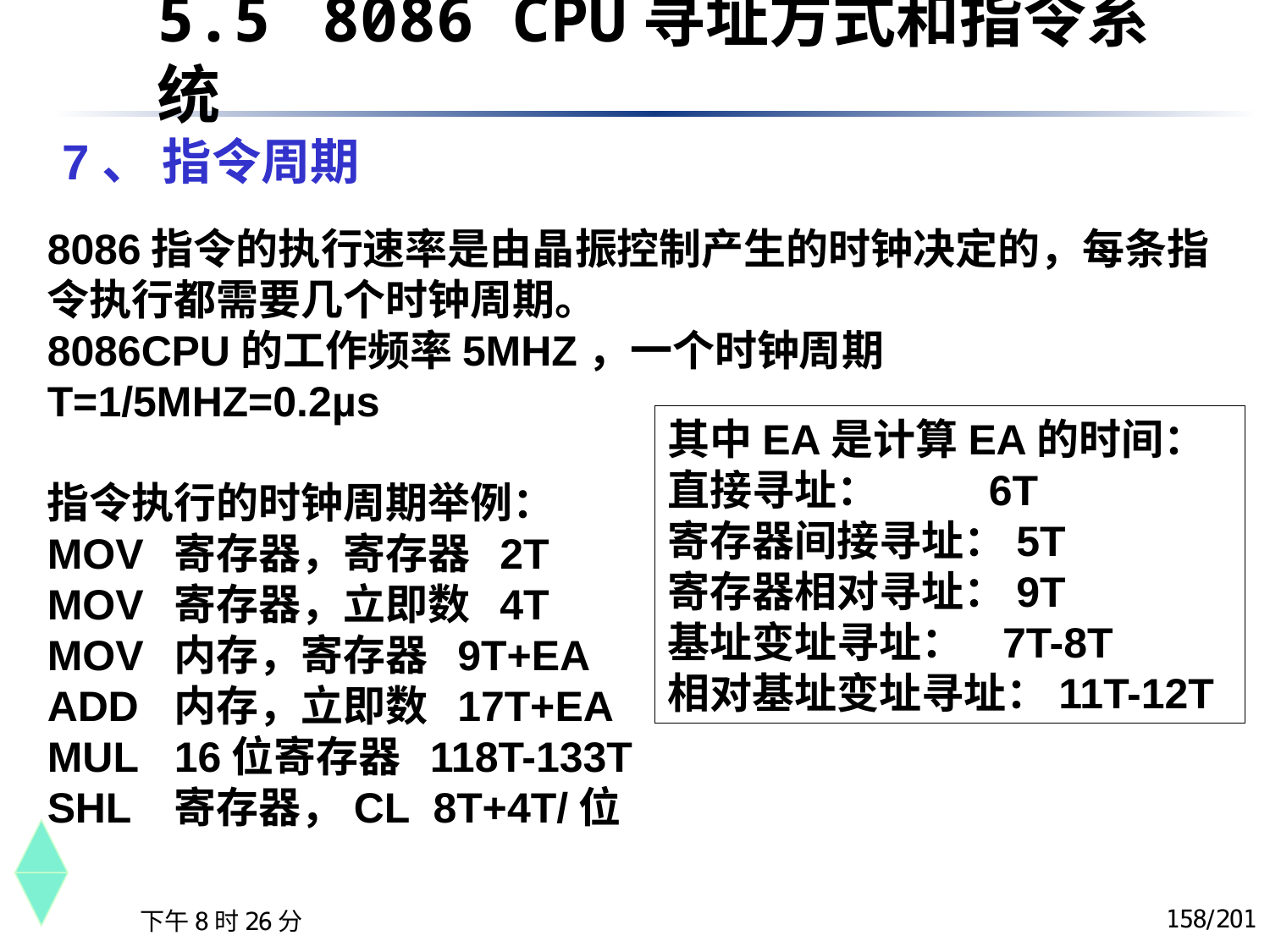

5.5	 8086 CPU寻址方式和指令系统
# 7、 指令周期
8086指令的执行速率是由晶振控制产生的时钟决定的，每条指令执行都需要几个时钟周期。
8086CPU的工作频率5MHZ，一个时钟周期T=1/5MHZ=0.2µs

指令执行的时钟周期举例：
MOV	寄存器，寄存器  2T
MOV	寄存器，立即数  4T
MOV	内存，寄存器  9T+EA
ADD	内存，立即数  17T+EA
MUL	16位寄存器  118T-133T
SHL	寄存器，CL  8T+4T/位
其中EA是计算EA的时间：
直接寻址：	      6T
寄存器间接寻址：5T
寄存器相对寻址：9T
基址变址寻址：   7T-8T
相对基址变址寻址：11T-12T
158/201
下午8时26分